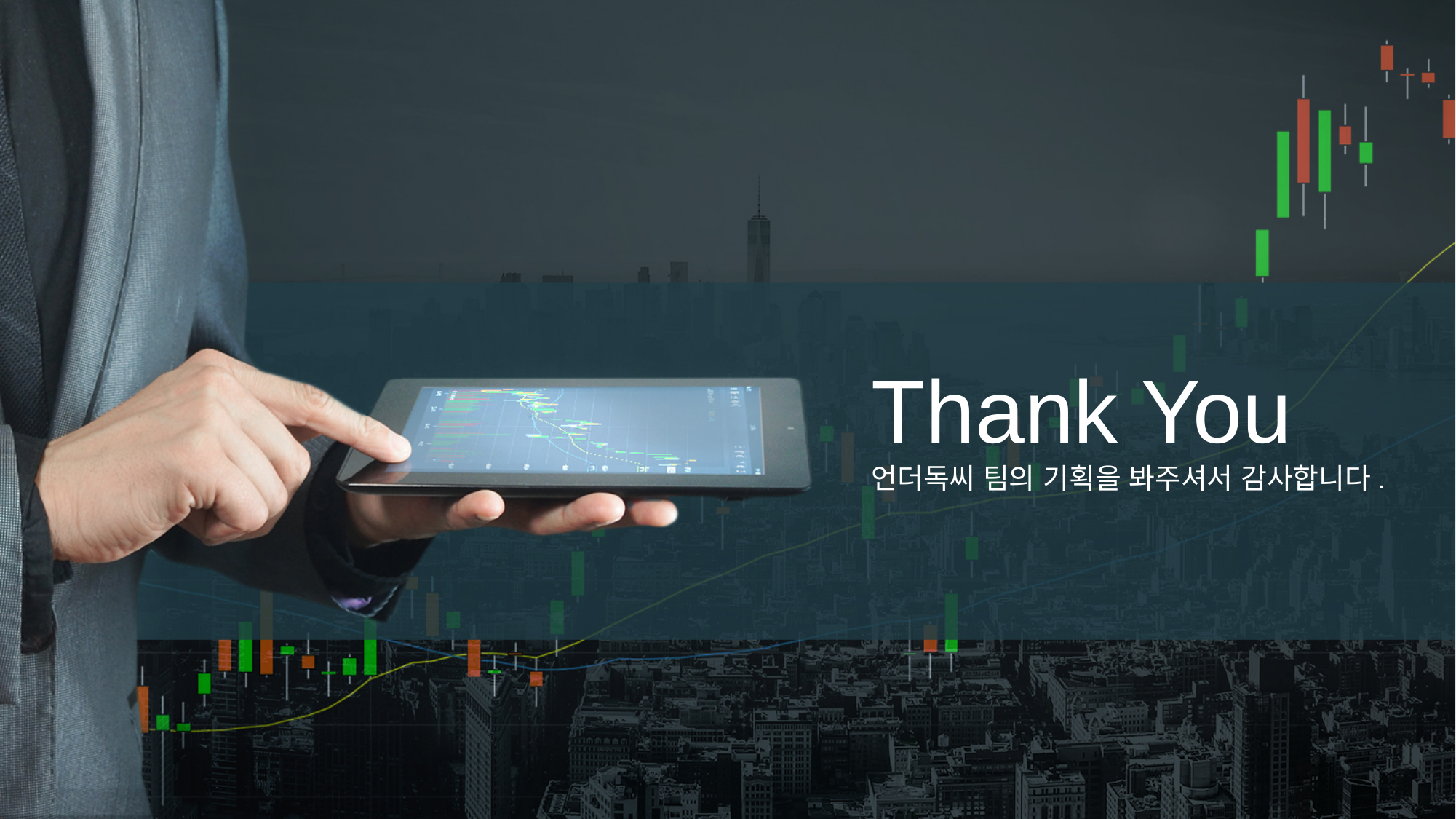

Thank You
언더독씨 팀의 기획을 봐주셔서 감사합니다.